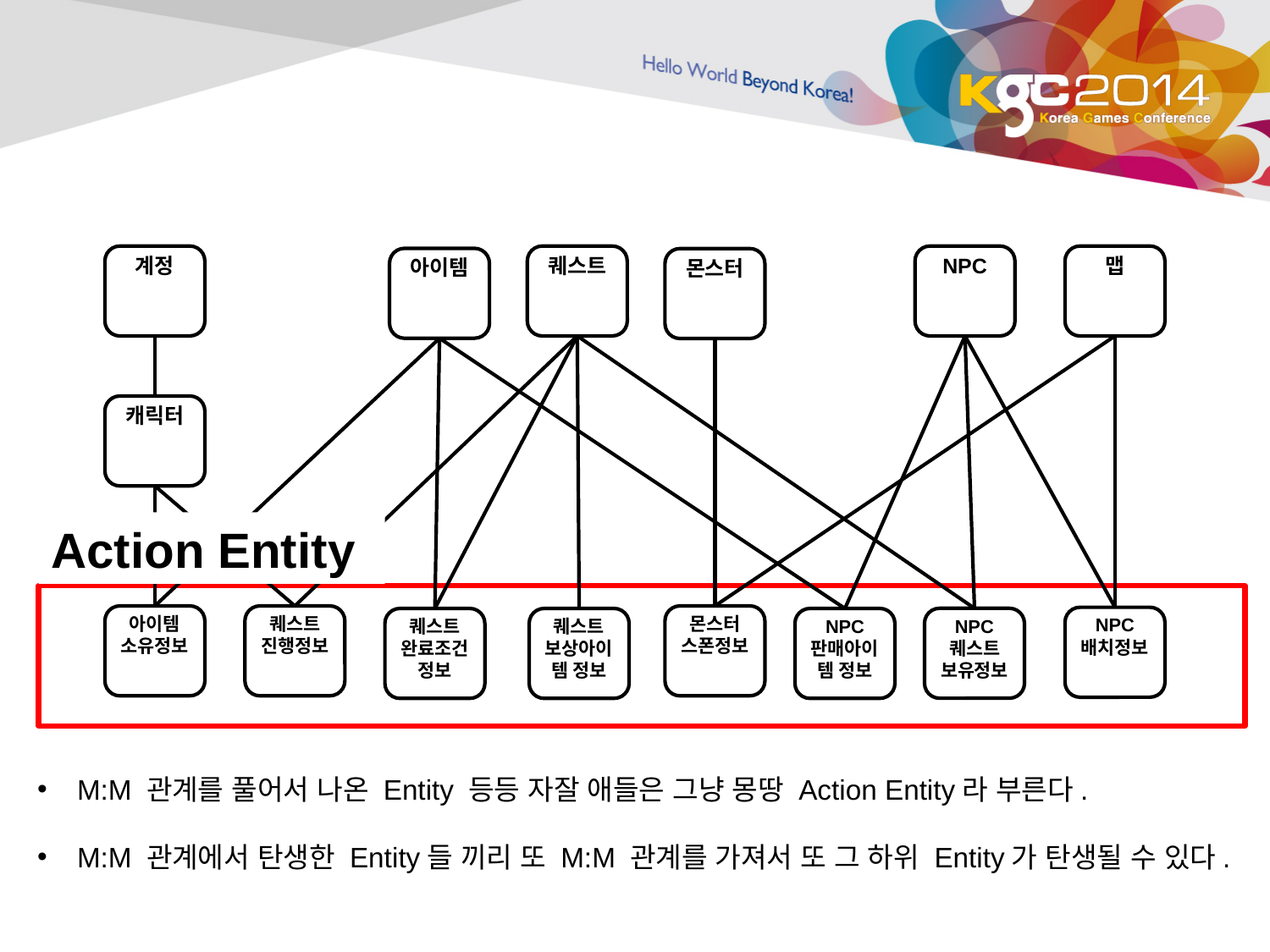

퀘스트

계정

NPC

맵

아이템

몬스터

캐릭터
Action Entity

아이템 소유정보

퀘스트 진행정보

몬스터
스폰정보

NPC
배치정보

NPC
퀘스트
보유정보

퀘스트 보상아이템 정보

퀘스트 완료조건 정보

NPC
판매아이템 정보
M:M 관계를 풀어서 나온 Entity 등등 자잘 애들은 그냥 몽땅 Action Entity라 부른다.

M:M 관계에서 탄생한 Entity들 끼리 또 M:M 관계를 가져서 또 그 하위 Entity가 탄생될 수 있다.